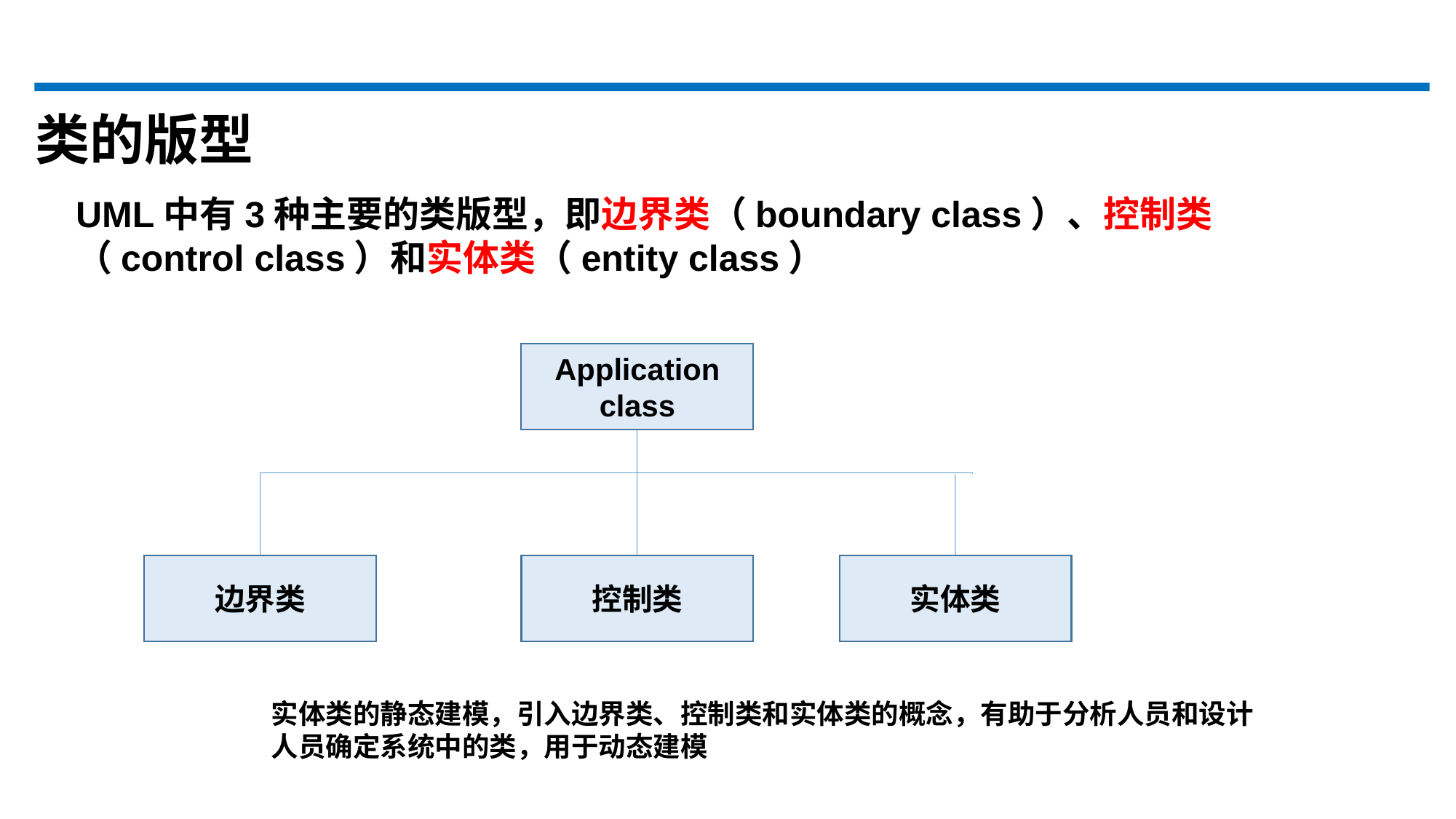

类的版型
UML中有3种主要的类版型，即边界类（boundary class）、控制类（control class）和实体类（entity class）
Application class
边界类
控制类
实体类
实体类的静态建模，引入边界类、控制类和实体类的概念，有助于分析人员和设计人员确定系统中的类，用于动态建模